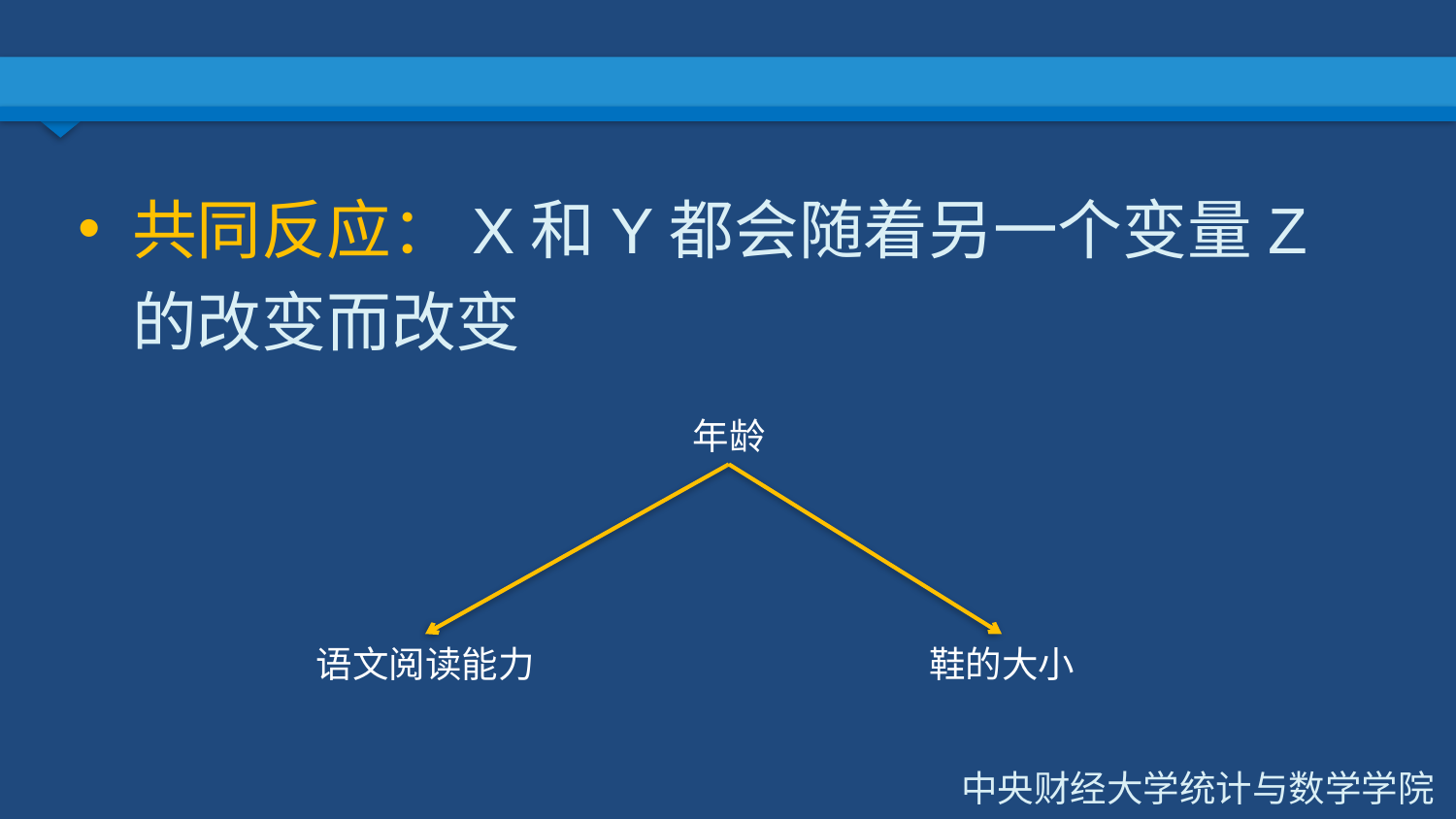

#
共同反应：X和Y都会随着另一个变量Z的改变而改变
年龄
语文阅读能力
鞋的大小